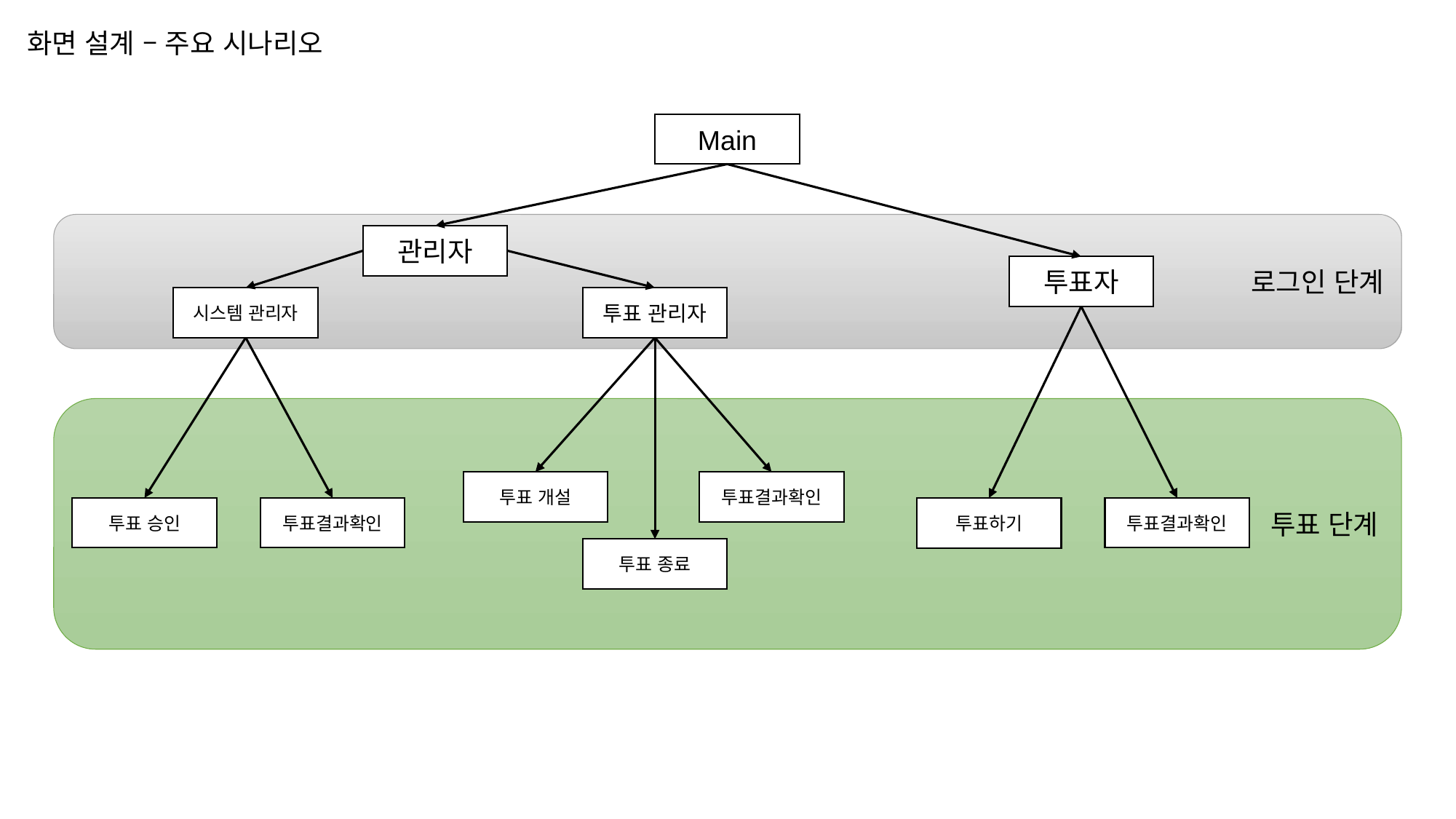

화면 설계 – 주요 시나리오
Main
로그인 단계
관리자
투표자
투표 관리자
시스템 관리자
투표 단계
투표결과확인
투표 개설
투표결과확인
투표결과확인
투표 승인
투표하기
투표 종료